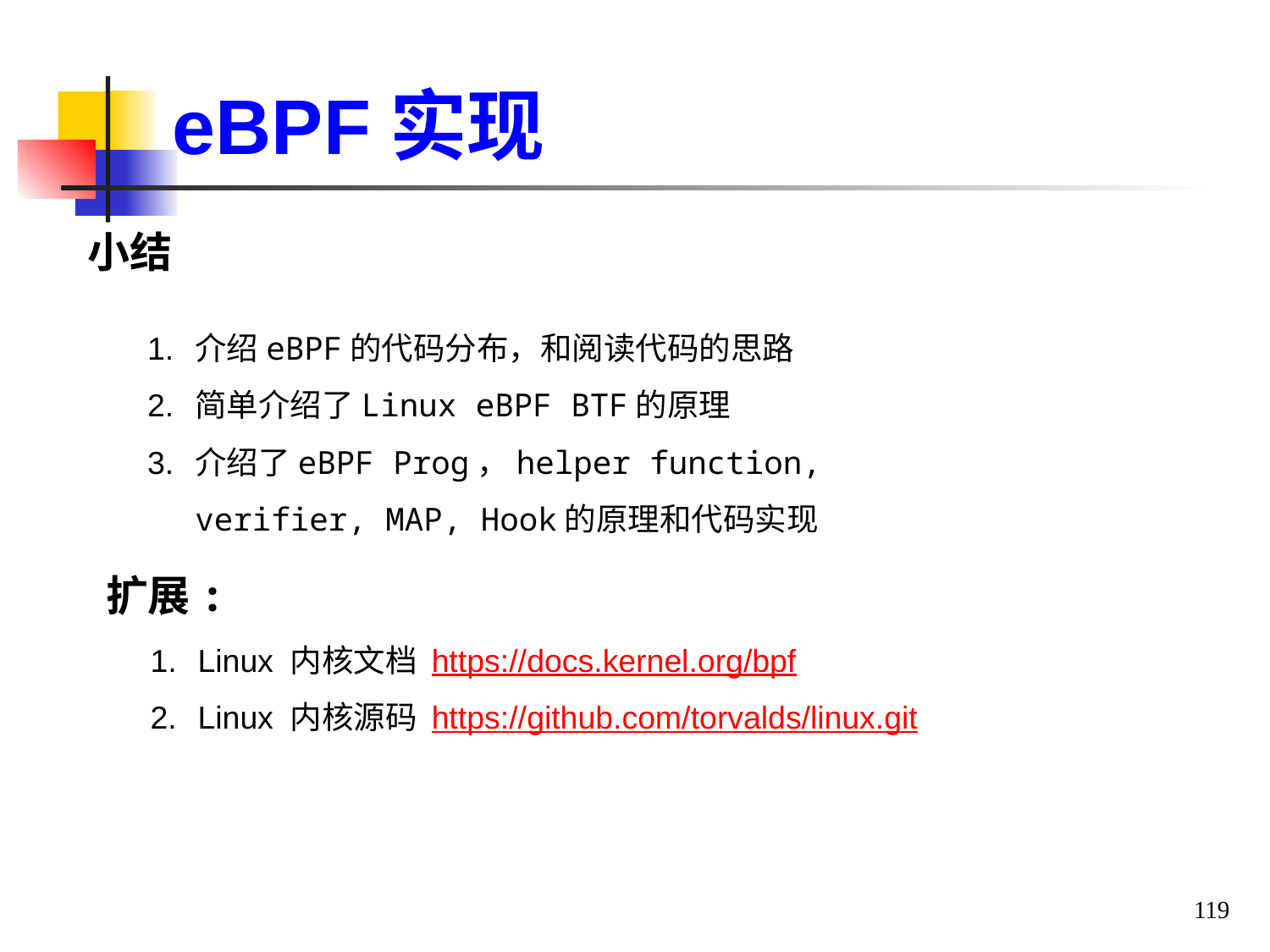

eBPF实现
小结
介绍eBPF的代码分布，和阅读代码的思路
简单介绍了Linux eBPF BTF的原理
介绍了eBPF Prog，helper function, verifier, MAP, Hook的原理和代码实现
扩展:
Linux 内核文档 https://docs.kernel.org/bpf
Linux 内核源码 https://github.com/torvalds/linux.git
119